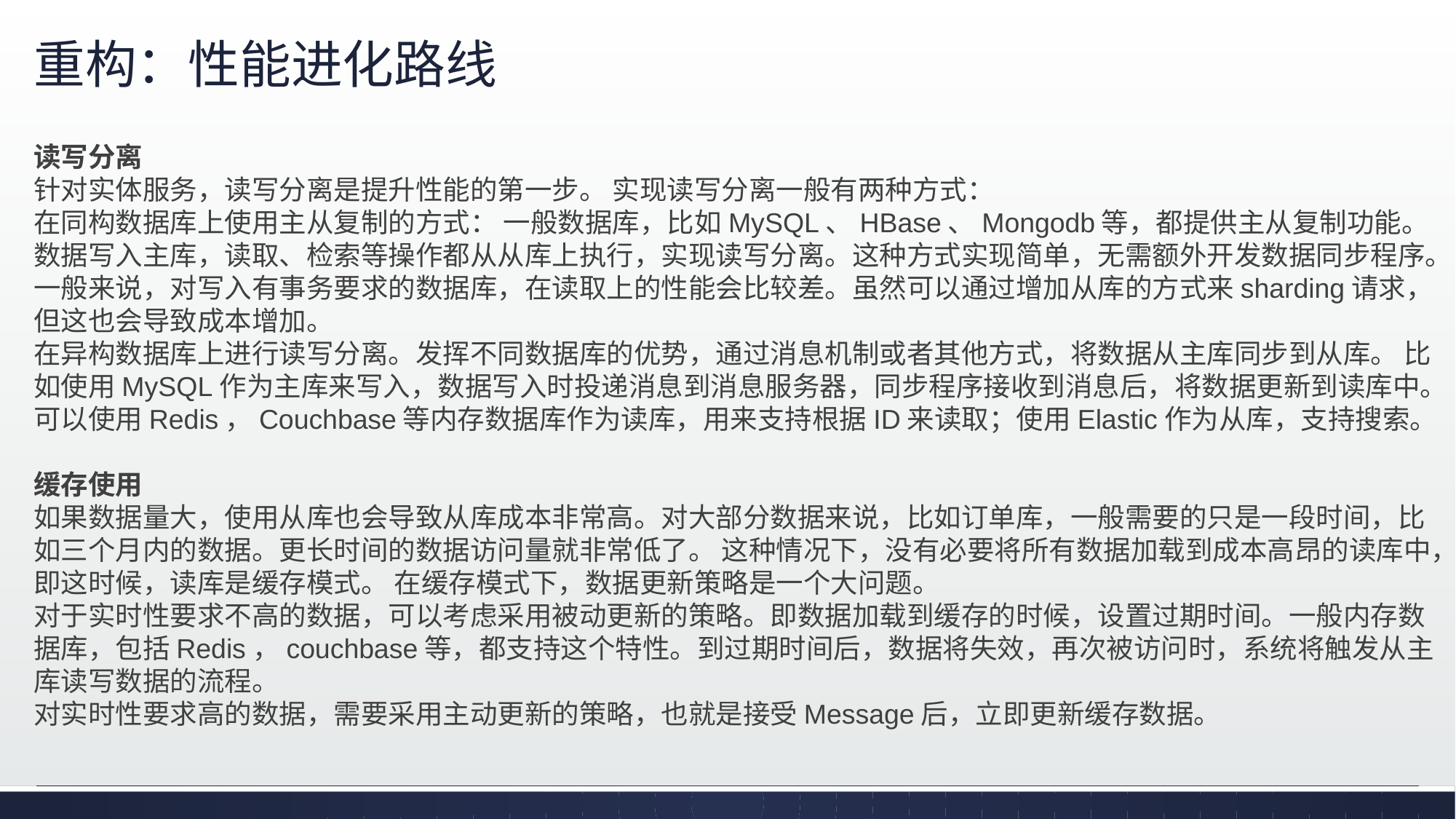

# 重构：性能进化路线
读写分离
针对实体服务，读写分离是提升性能的第一步。 实现读写分离一般有两种方式：
在同构数据库上使用主从复制的方式： 一般数据库，比如MySQL、HBase、Mongodb等，都提供主从复制功能。数据写入主库，读取、检索等操作都从从库上执行，实现读写分离。这种方式实现简单，无需额外开发数据同步程序。一般来说，对写入有事务要求的数据库，在读取上的性能会比较差。虽然可以通过增加从库的方式来sharding请求，但这也会导致成本增加。
在异构数据库上进行读写分离。发挥不同数据库的优势，通过消息机制或者其他方式，将数据从主库同步到从库。 比如使用MySQL作为主库来写入，数据写入时投递消息到消息服务器，同步程序接收到消息后，将数据更新到读库中。可以使用Redis，Couchbase等内存数据库作为读库，用来支持根据ID来读取；使用Elastic作为从库，支持搜索。

缓存使用
如果数据量大，使用从库也会导致从库成本非常高。对大部分数据来说，比如订单库，一般需要的只是一段时间，比如三个月内的数据。更长时间的数据访问量就非常低了。 这种情况下，没有必要将所有数据加载到成本高昂的读库中，即这时候，读库是缓存模式。 在缓存模式下，数据更新策略是一个大问题。
对于实时性要求不高的数据，可以考虑采用被动更新的策略。即数据加载到缓存的时候，设置过期时间。一般内存数据库，包括Redis，couchbase等，都支持这个特性。到过期时间后，数据将失效，再次被访问时，系统将触发从主库读写数据的流程。
对实时性要求高的数据，需要采用主动更新的策略，也就是接受Message后，立即更新缓存数据。